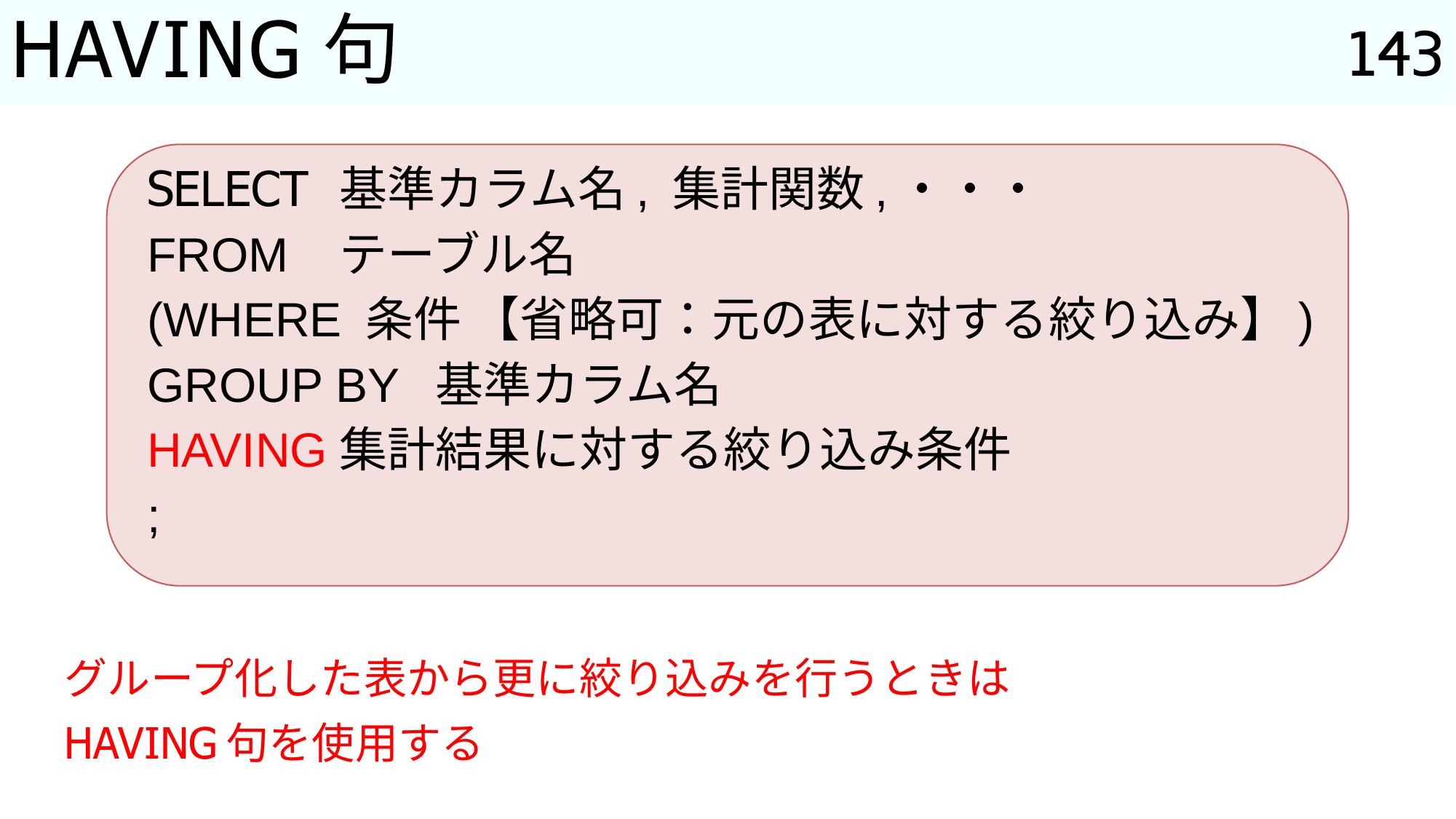

143
# HAVING句

SELECT		基準カラム名, 集計関数,・・・
FROM		テーブル名
(WHERE 条件 【省略可：元の表に対する絞り込み】)
GROUP BY	基準カラム名
HAVING		集計結果に対する絞り込み条件
;

グループ化した表から更に絞り込みを行うときは
HAVING句を使用する